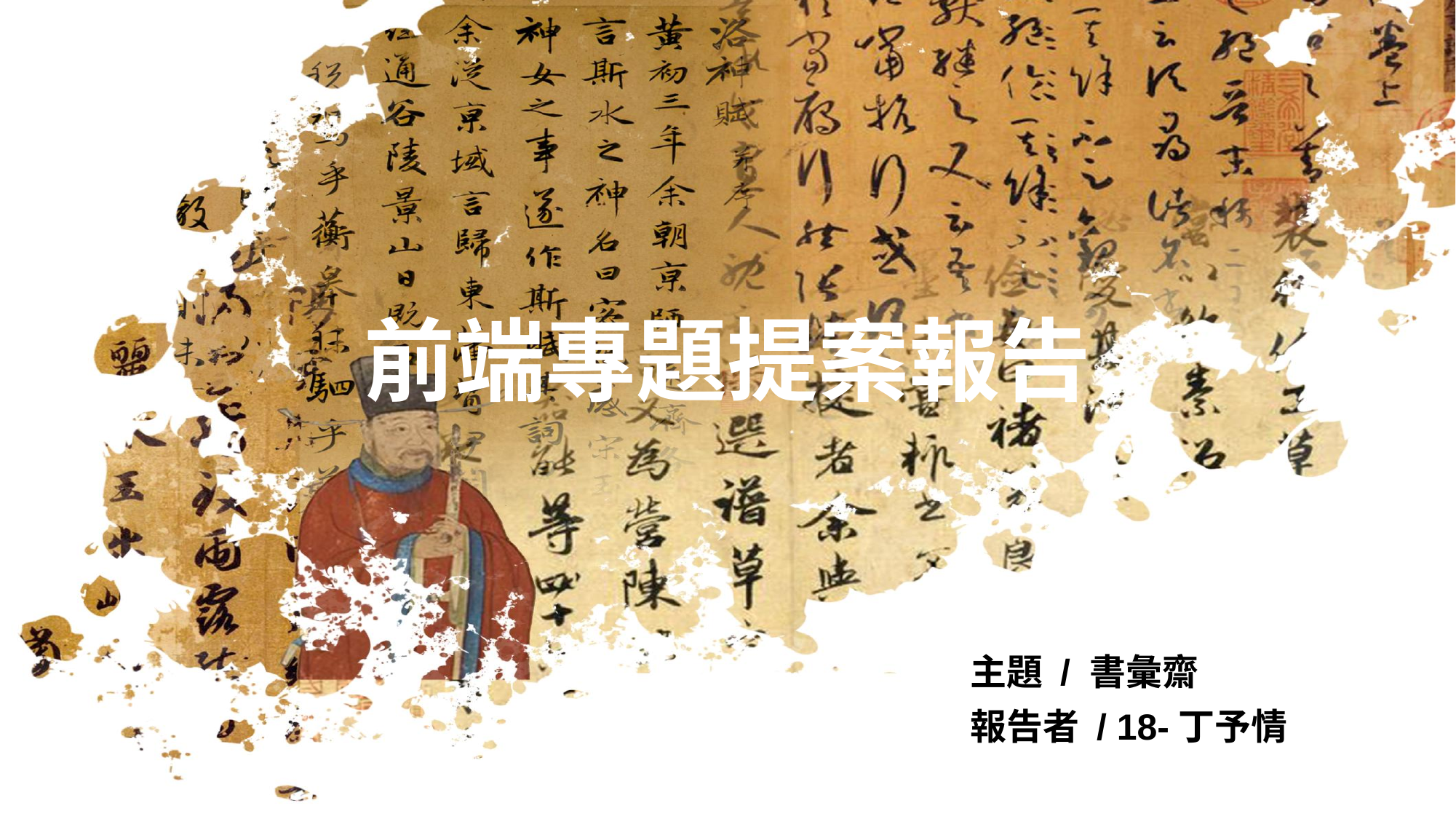

# 前端專題提案報告
主題 / 書彙齋
報告者 / 18-丁予情